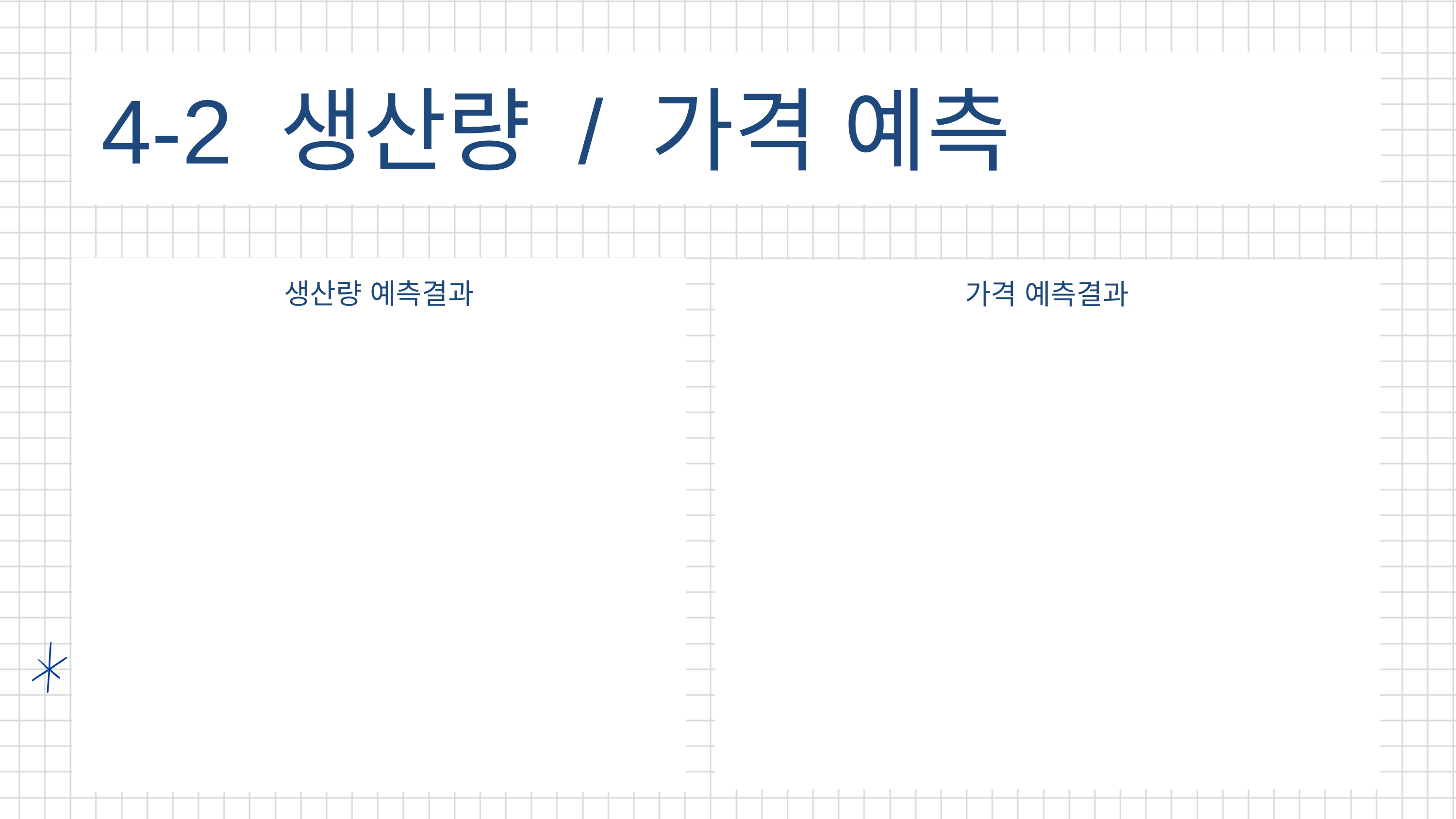

4-2 생산량 / 가격 예측

생산량 예측결과
가격 예측결과